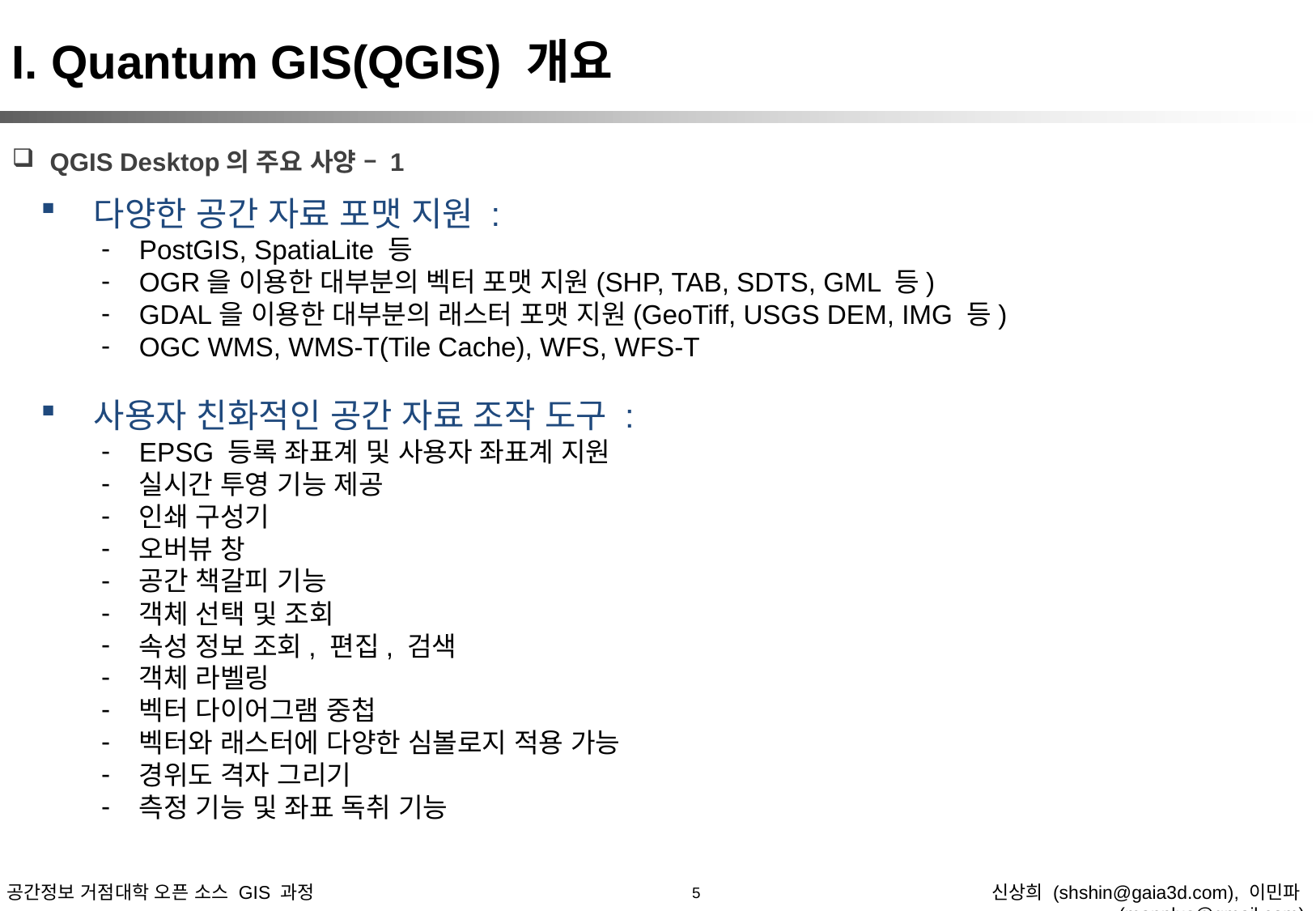

I. Quantum GIS(QGIS) 개요
QGIS Desktop의 주요 사양 – 1
다양한 공간 자료 포맷 지원 :
PostGIS, SpatiaLite 등
OGR을 이용한 대부분의 벡터 포맷 지원(SHP, TAB, SDTS, GML 등)
GDAL을 이용한 대부분의 래스터 포맷 지원(GeoTiff, USGS DEM, IMG 등)
OGC WMS, WMS-T(Tile Cache), WFS, WFS-T

사용자 친화적인 공간 자료 조작 도구 :
EPSG 등록 좌표계 및 사용자 좌표계 지원
실시간 투영 기능 제공
인쇄 구성기
오버뷰 창
공간 책갈피 기능
객체 선택 및 조회
속성 정보 조회, 편집, 검색
객체 라벨링
벡터 다이어그램 중첩
벡터와 래스터에 다양한 심볼로지 적용 가능
경위도 격자 그리기
측정 기능 및 좌표 독취 기능
5